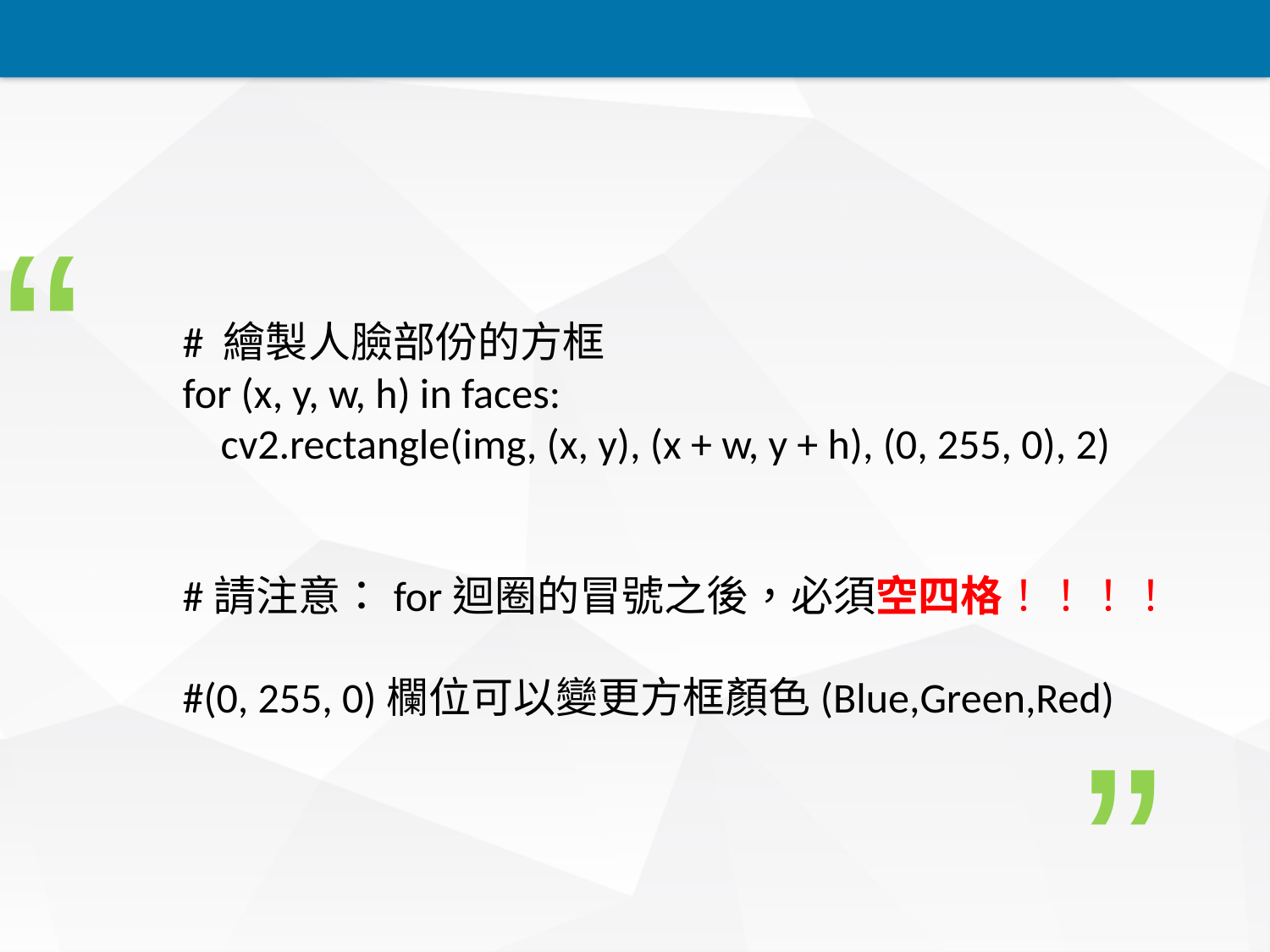

“
# 繪製人臉部份的方框
for (x, y, w, h) in faces:
    cv2.rectangle(img, (x, y), (x + w, y + h), (0, 255, 0), 2)

#請注意：for迴圈的冒號之後，必須空四格！！！！

#(0, 255, 0)欄位可以變更方框顏色(Blue,Green,Red)

”